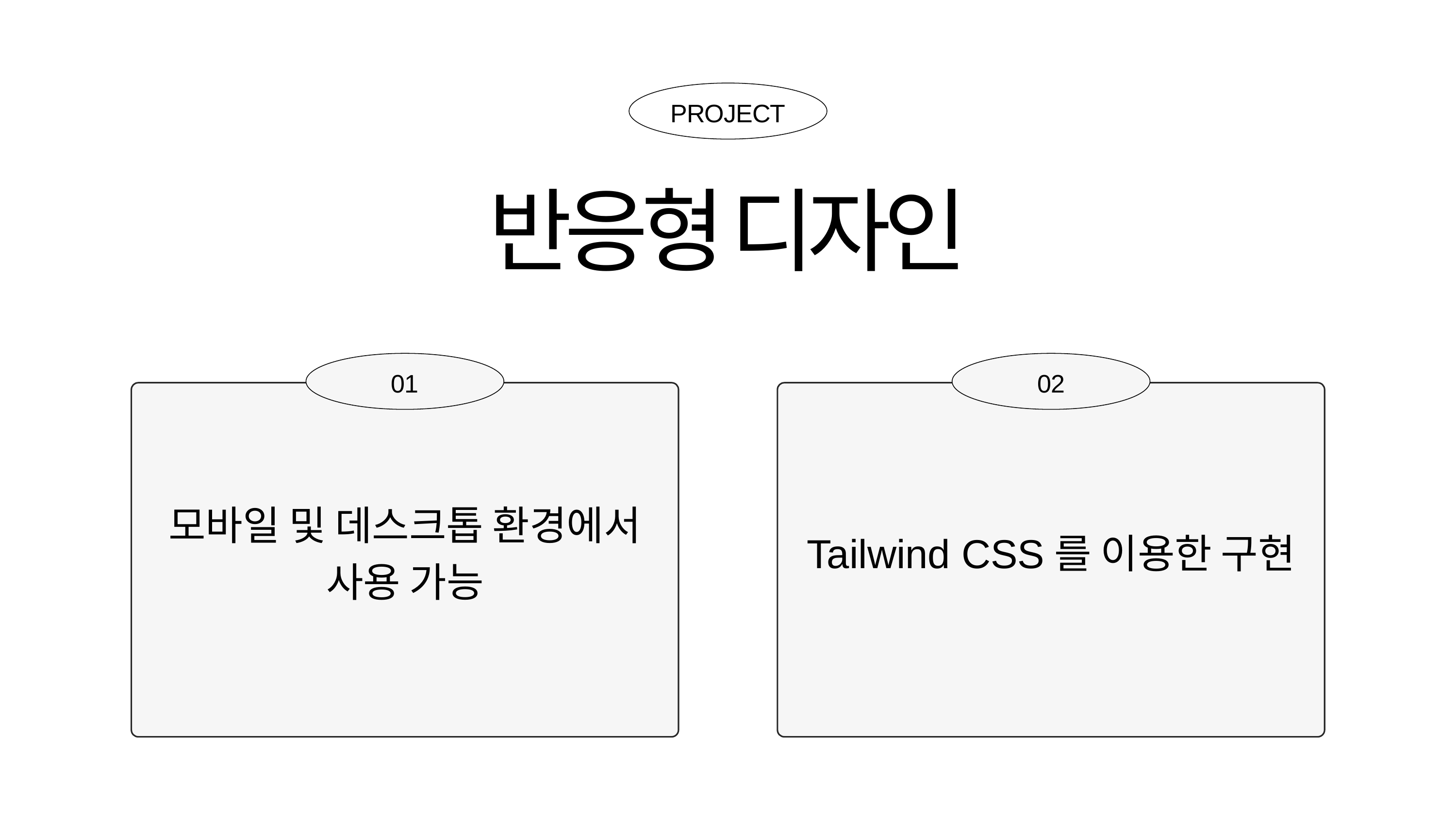

PROJECT
반응형 디자인

01
02

모바일 및 데스크톱 환경에서 사용 가능

Tailwind CSS를 이용한 구현